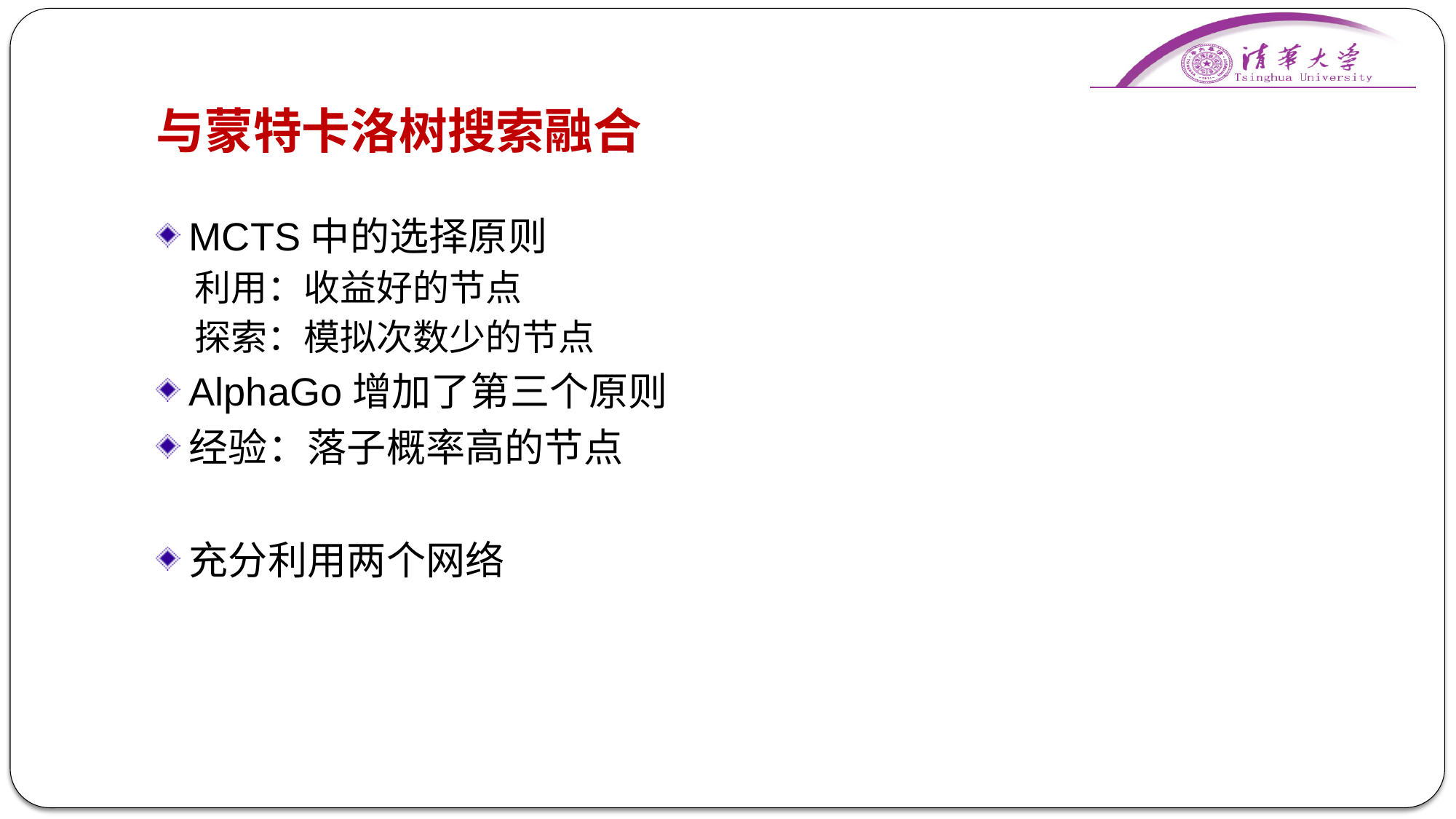

# 与蒙特卡洛树搜索融合
MCTS中的选择原则
利用：收益好的节点
探索：模拟次数少的节点
AlphaGo增加了第三个原则
经验：落子概率高的节点

充分利用两个网络